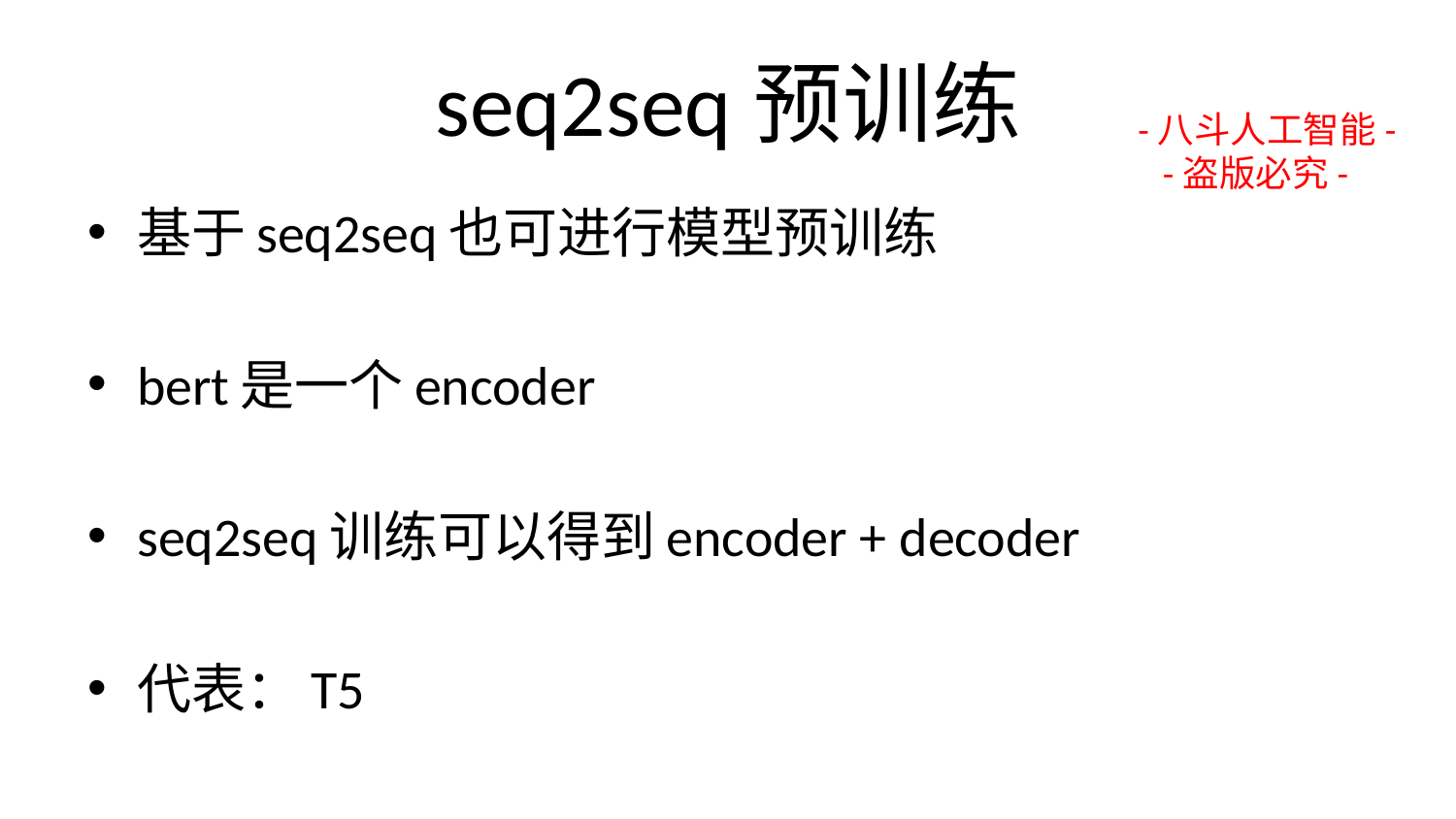

# seq2seq预训练
-八斗人工智能-
   -盗版必究-
基于seq2seq也可进行模型预训练

bert是一个encoder

seq2seq训练可以得到encoder + decoder

代表：T5